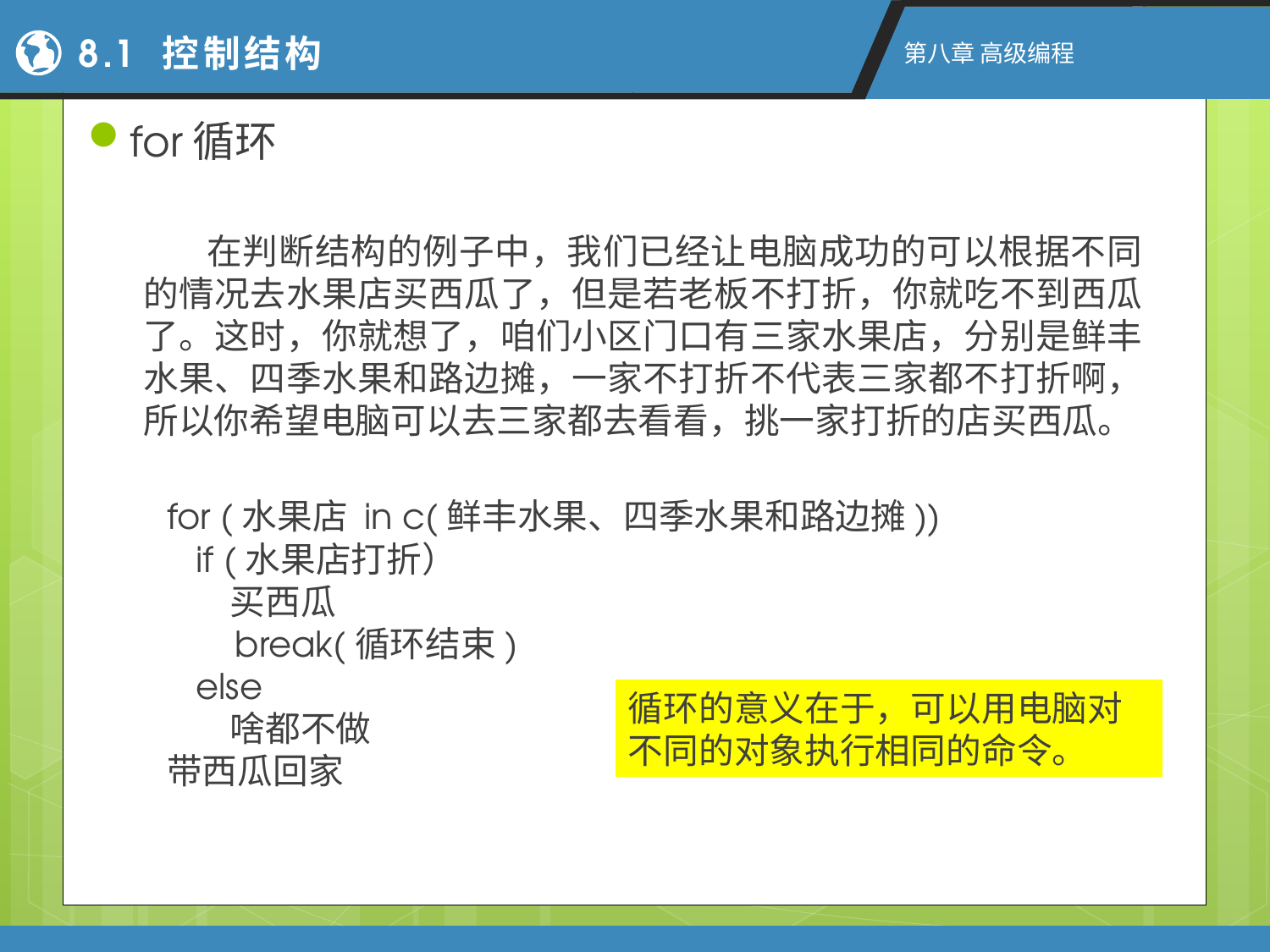

8.1 控制结构

第八章 高级编程
for循环
在判断结构的例子中，我们已经让电脑成功的可以根据不同的情况去水果店买西瓜了，但是若老板不打折，你就吃不到西瓜了。这时，你就想了，咱们小区门口有三家水果店，分别是鲜丰水果、四季水果和路边摊，一家不打折不代表三家都不打折啊，所以你希望电脑可以去三家都去看看，挑一家打折的店买西瓜。
for (水果店 in c(鲜丰水果、四季水果和路边摊))
   if (水果店打折）
       买西瓜
       break(循环结束)
   else
       啥都不做
带西瓜回家

循环的意义在于，可以用电脑对不同的对象执行相同的命令。